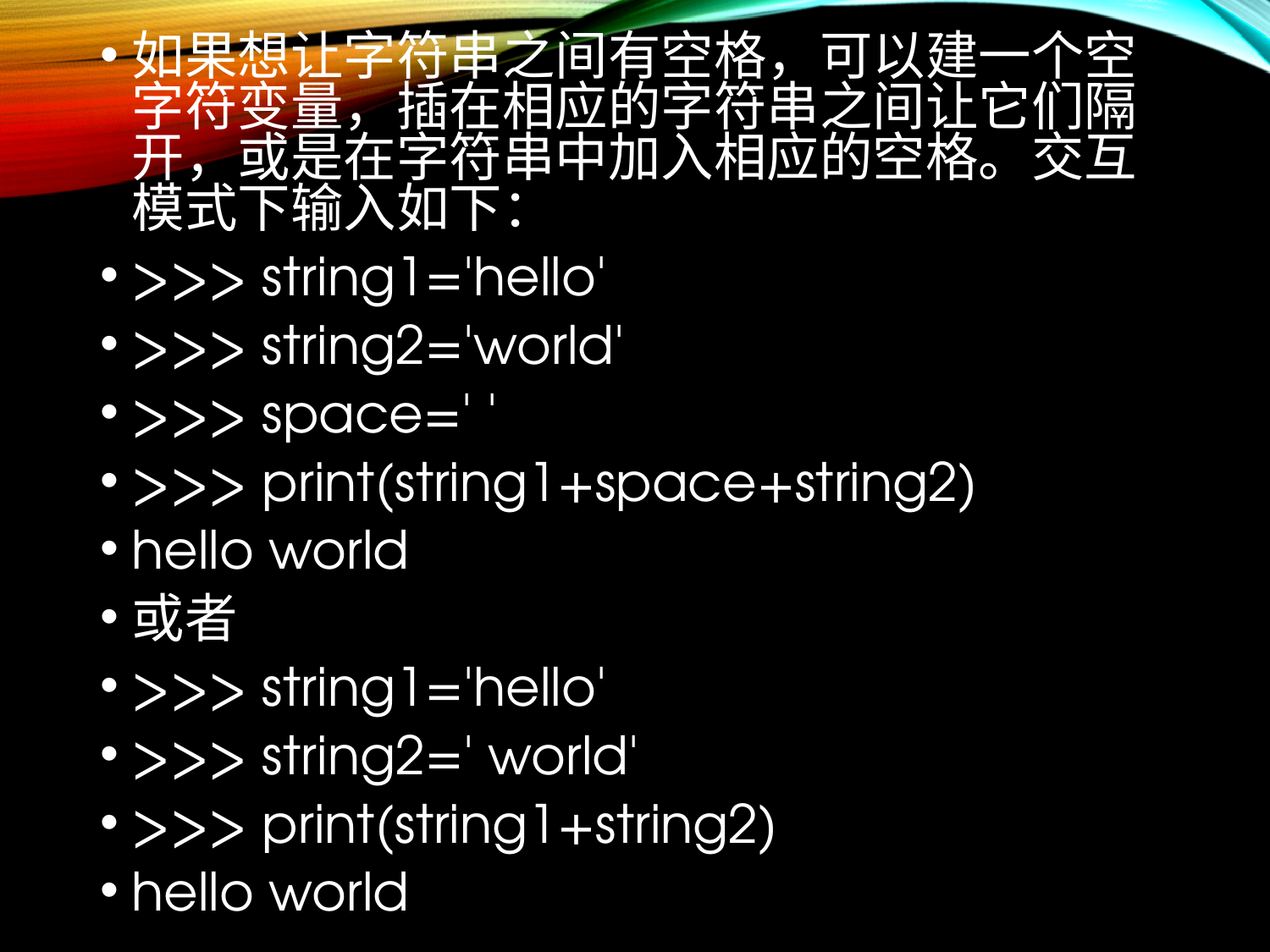

如果想让字符串之间有空格，可以建一个空字符变量，插在相应的字符串之间让它们隔开，或是在字符串中加入相应的空格。交互模式下输入如下：
>>> string1='hello'
>>> string2='world'
>>> space=' '
>>> print(string1+space+string2)
hello world
或者
>>> string1='hello'
>>> string2=' world'
>>> print(string1+string2)
hello world